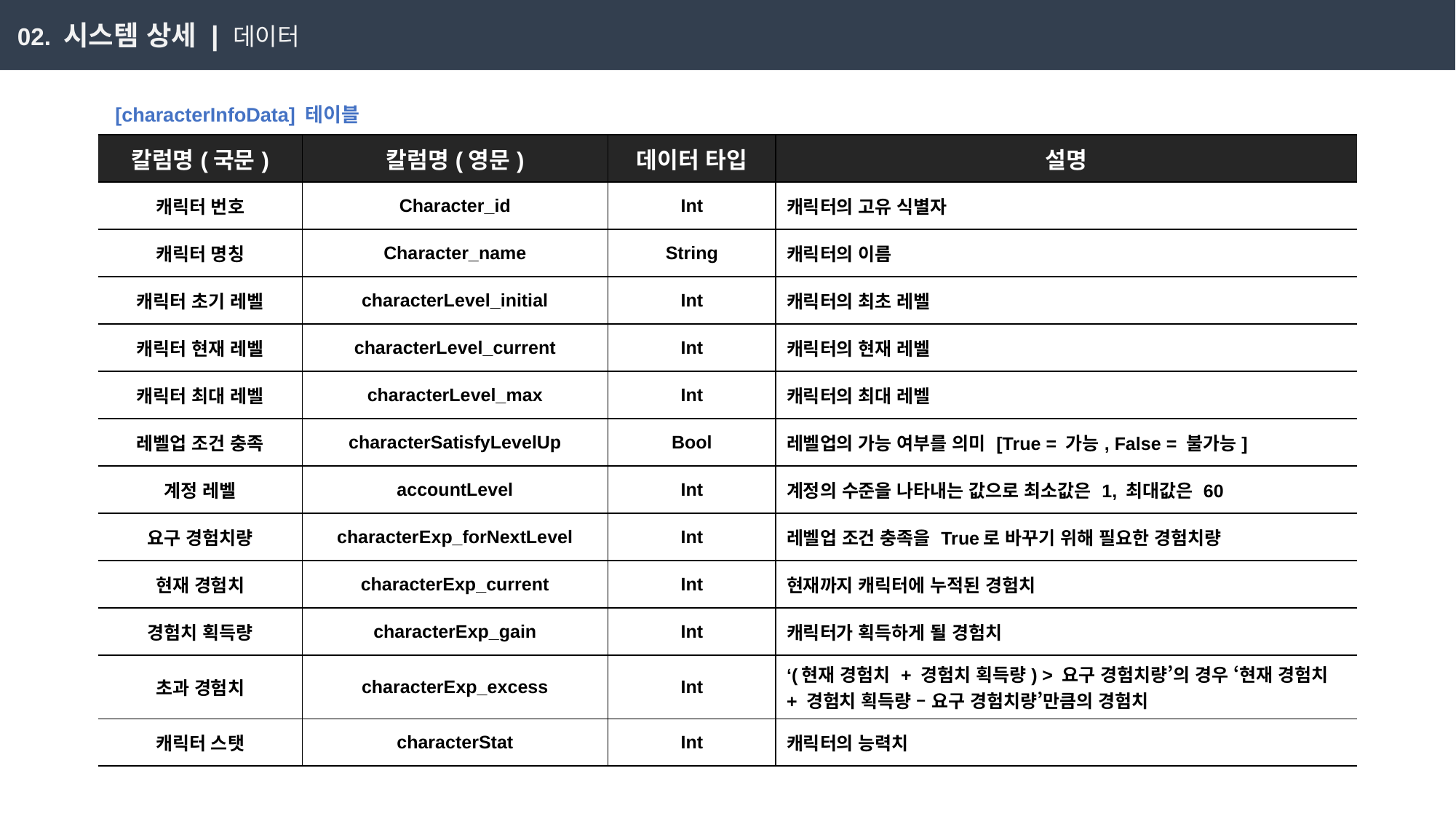

02. 시스템 상세 | 데이터
[characterInfoData] 테이블
| 칼럼명(국문) | 칼럼명(영문) | 데이터 타입 | 설명 |
| --- | --- | --- | --- |
| 캐릭터 번호 | Character\_id | Int | 캐릭터의 고유 식별자 |
| 캐릭터 명칭 | Character\_name | String | 캐릭터의 이름 |
| 캐릭터 초기 레벨 | characterLevel\_initial | Int | 캐릭터의 최초 레벨 |
| 캐릭터 현재 레벨 | characterLevel\_current | Int | 캐릭터의 현재 레벨 |
| 캐릭터 최대 레벨 | characterLevel\_max | Int | 캐릭터의 최대 레벨 |
| 레벨업 조건 충족 | characterSatisfyLevelUp | Bool | 레벨업의 가능 여부를 의미 [True = 가능, False = 불가능] |
| 계정 레벨 | accountLevel | Int | 계정의 수준을 나타내는 값으로 최소값은 1, 최대값은 60 |
| 요구 경험치량 | characterExp\_forNextLevel | Int | 레벨업 조건 충족을 True로 바꾸기 위해 필요한 경험치량 |
| 현재 경험치 | characterExp\_current | Int | 현재까지 캐릭터에 누적된 경험치 |
| 경험치 획득량 | characterExp\_gain | Int | 캐릭터가 획득하게 될 경험치 |
| 초과 경험치 | characterExp\_excess | Int | ‘(현재 경험치 + 경험치 획득량) > 요구 경험치량’의 경우 ‘현재 경험치 + 경험치 획득량 – 요구 경험치량’만큼의 경험치 |
| 캐릭터 스탯 | characterStat | Int | 캐릭터의 능력치 |